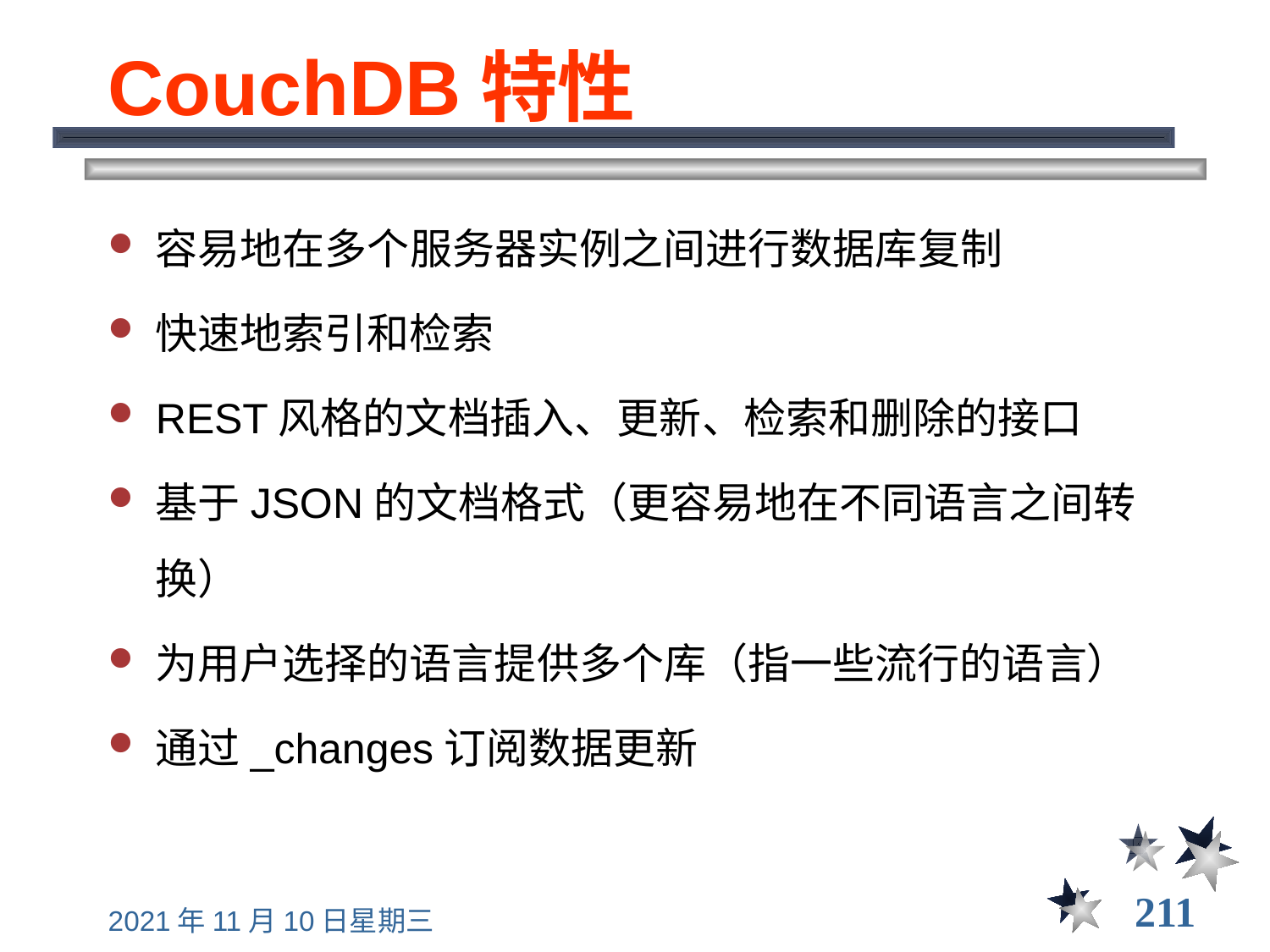

# CouchDB特性
容易地在多个服务器实例之间进行数据库复制
快速地索引和检索
REST风格的文档插入、更新、检索和删除的接口
基于JSON的文档格式（更容易地在不同语言之间转换）
为用户选择的语言提供多个库（指一些流行的语言）
通过_changes订阅数据更新

211
2021年11月10日星期三
大数据管理----前言